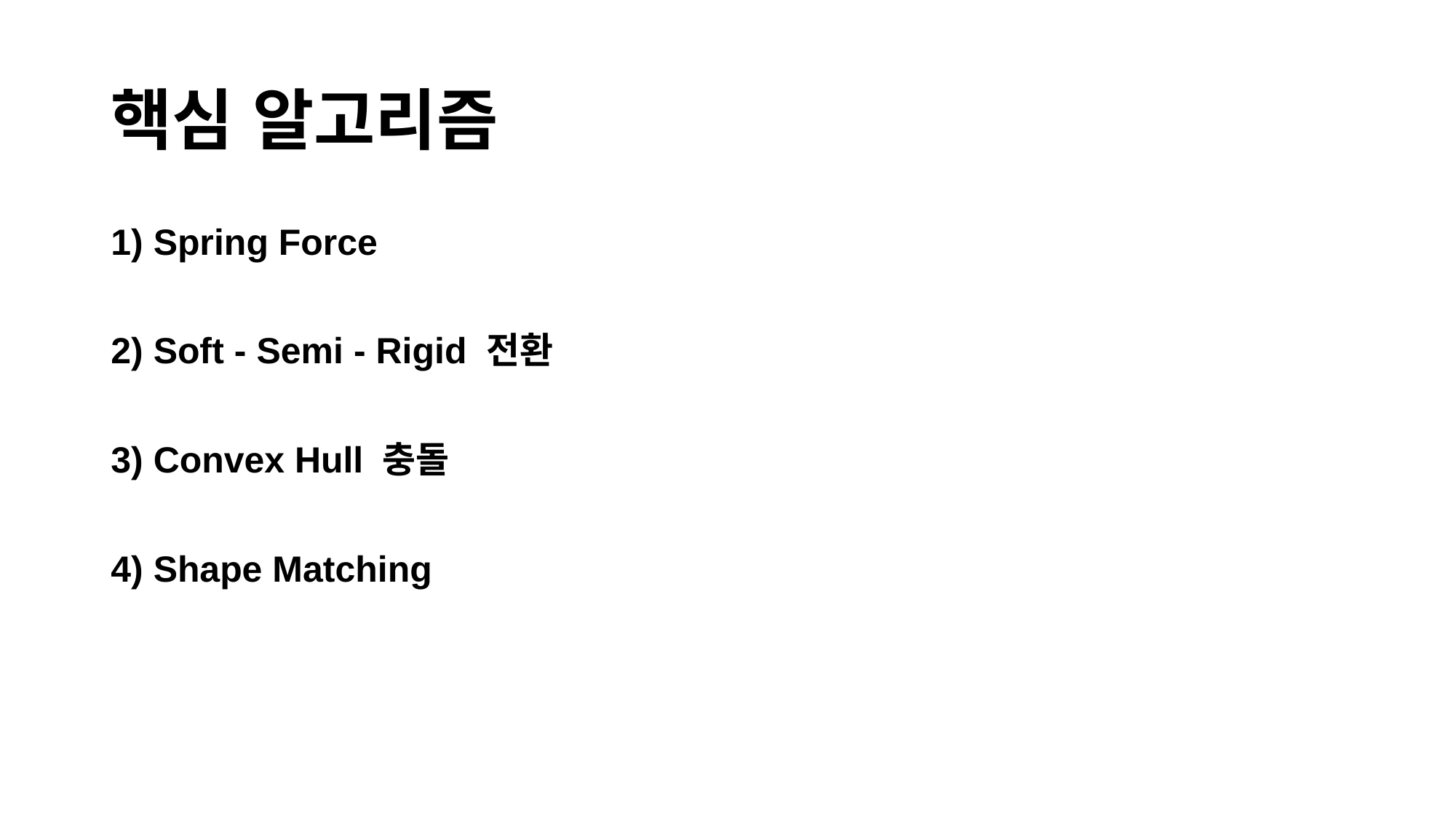

# 핵심 알고리즘
1) Spring Force

2) Soft - Semi - Rigid 전환

3) Convex Hull 충돌

4) Shape Matching